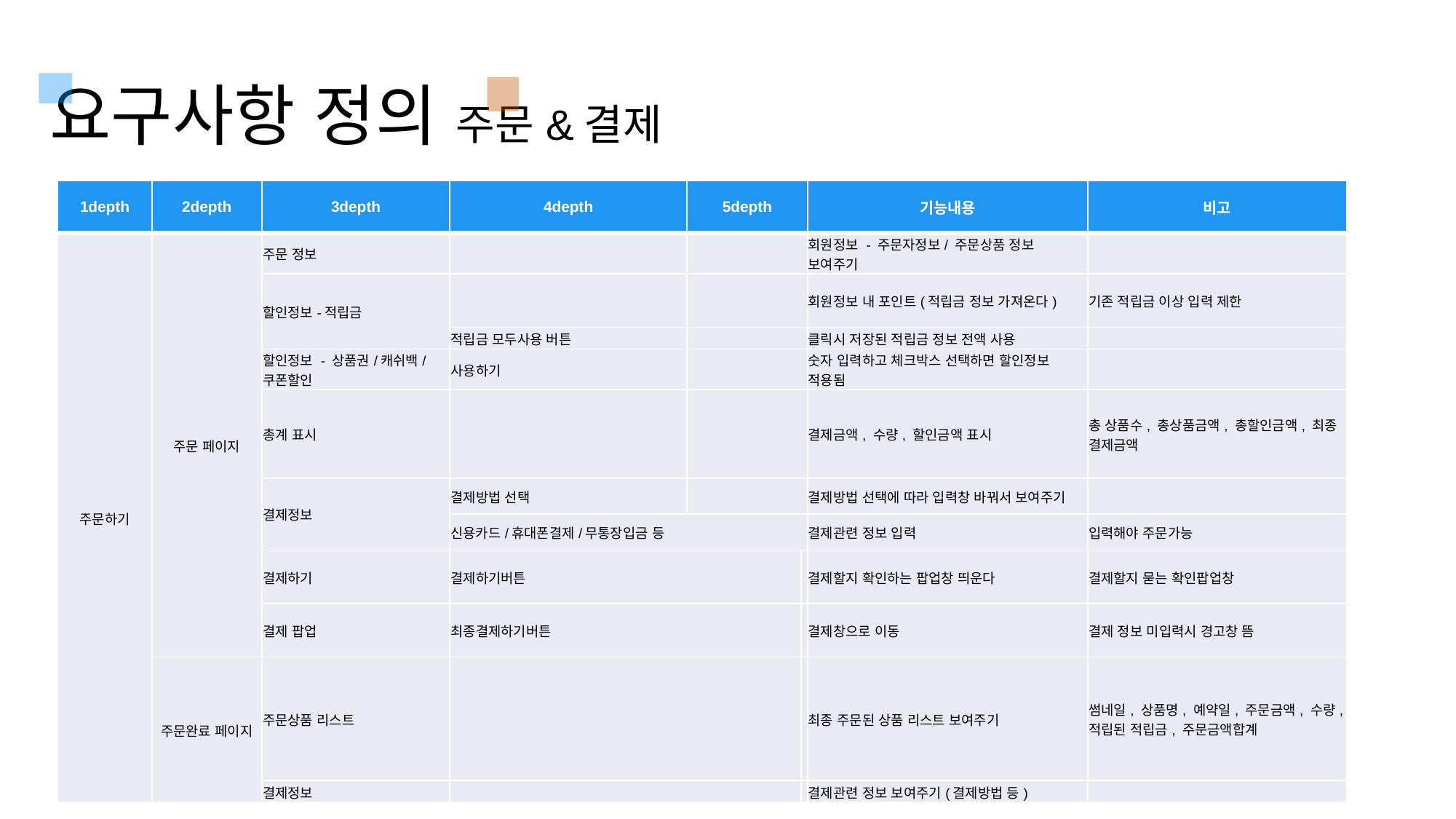

요구사항 정의 주문&결제

| 1depth | 2depth | 3depth | 4depth | 5depth | 5depth | 기능내용 | 비고 |
| --- | --- | --- | --- | --- | --- | --- | --- |
| 주문하기 | 주문 페이지 | 주문 정보 |  |  |  | 회원정보 - 주문자정보/ 주문상품 정보 보여주기 |  |
|  |  | 할인정보-적립금 |  |  |  | 회원정보 내 포인트(적립금 정보 가져온다) | 기존 적립금 이상 입력 제한 |
|  |  |  | 적립금 모두사용 버튼 |  |  | 클릭시 저장된 적립금 정보 전액 사용 |  |
|  |  | 할인정보 - 상품권/캐쉬백/쿠폰할인 | 사용하기 |  |  | 숫자 입력하고 체크박스 선택하면 할인정보 적용됨 |  |
|  |  | 총계 표시 |  |  |  | 결제금액, 수량, 할인금액 표시 | 총 상품수, 총상품금액, 총할인금액, 최종 결제금액 |
|  |  | 결제정보 | 결제방법 선택 |  |  | 결제방법 선택에 따라 입력창 바꿔서 보여주기 |  |
|  |  |  | 신용카드/휴대폰결제/무통장입금 등 |  |  | 결제관련 정보 입력 | 입력해야 주문가능 |
|  |  | 결제하기 | 결제하기버튼 |  |  | 결제할지 확인하는 팝업창 띄운다 | 결제할지 묻는 확인팝업창 |
|  |  | 결제 팝업 | 최종결제하기버튼 |  |  | 결제창으로 이동 | 결제 정보 미입력시 경고창 뜸 |
|  | 주문완료 페이지 | 주문상품 리스트 |  |  |  | 최종 주문된 상품 리스트 보여주기 | 썸네일, 상품명, 예약일, 주문금액, 수량, 적립된 적립금, 주문금액합계 |
|  |  | 결제정보 |  |  |  | 결제관련 정보 보여주기(결제방법 등) |  |